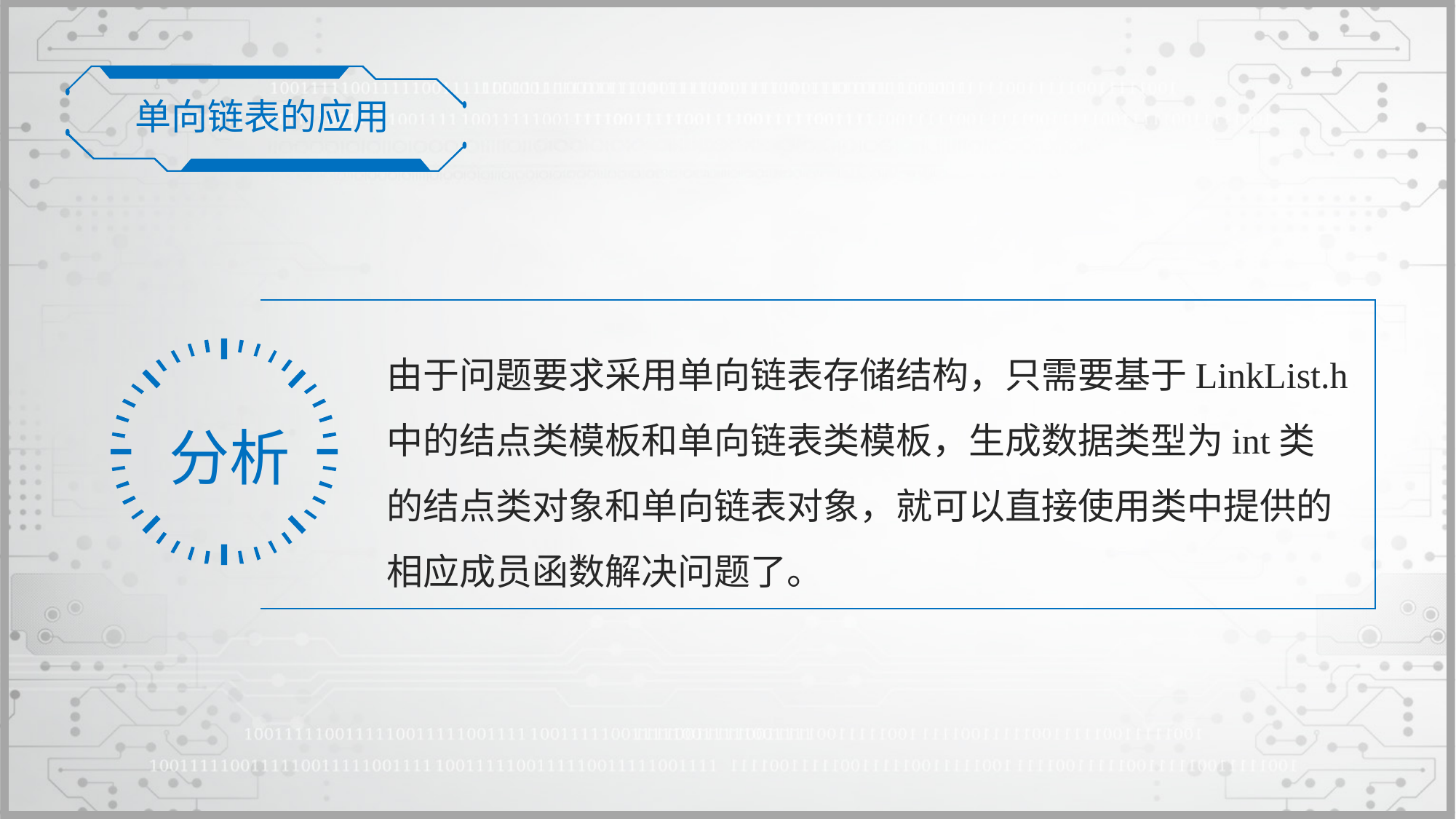

单向链表的应用

由于问题要求采用单向链表存储结构，只需要基于LinkList.h中的结点类模板和单向链表类模板，生成数据类型为int类的结点类对象和单向链表对象，就可以直接使用类中提供的相应成员函数解决问题了。

分析